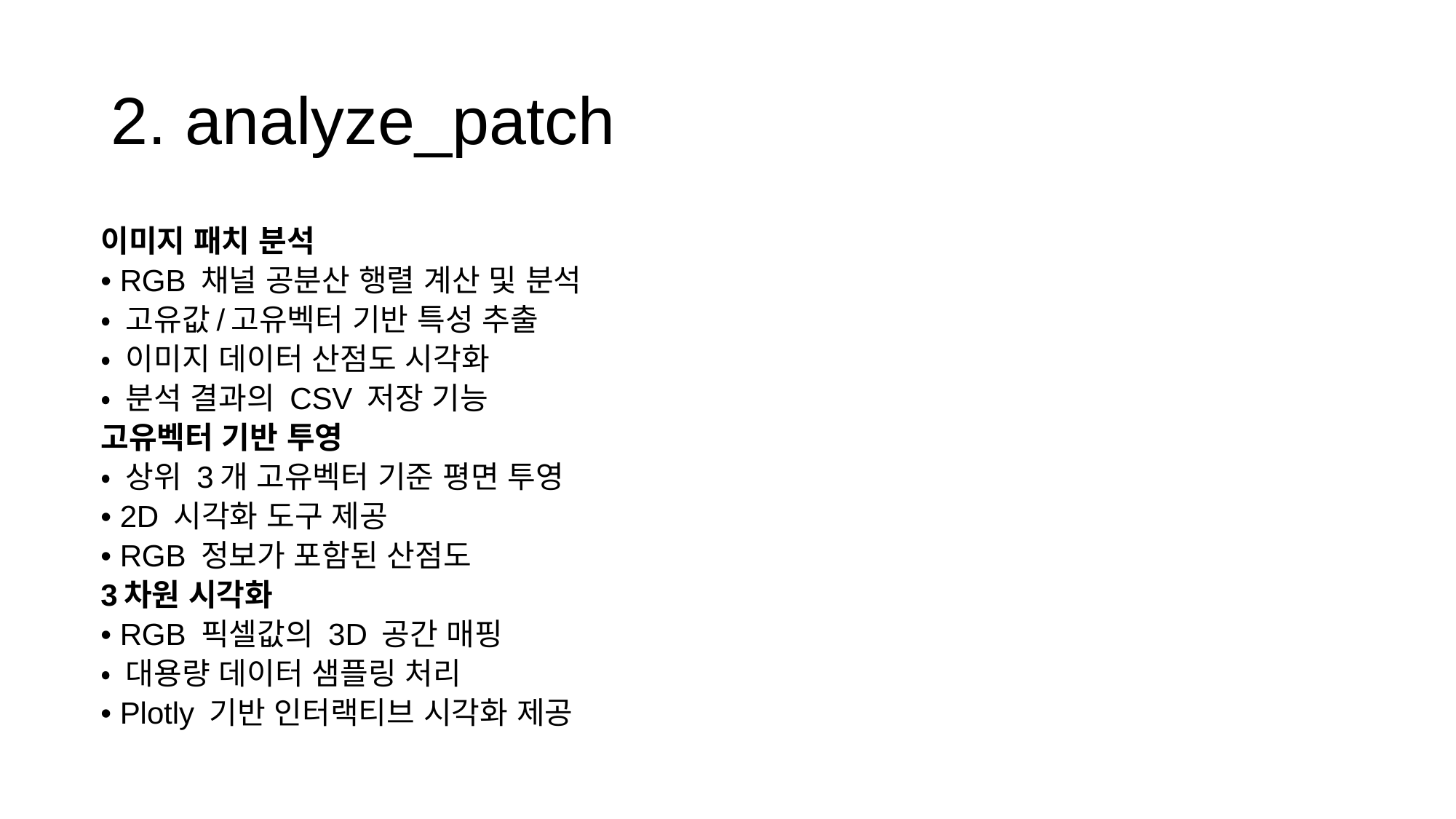

# 2. analyze_patch
이미지 패치 분석
	• RGB 채널 공분산 행렬 계산 및 분석
	• 고유값/고유벡터 기반 특성 추출
	• 이미지 데이터 산점도 시각화
	• 분석 결과의 CSV 저장 기능
고유벡터 기반 투영
	• 상위 3개 고유벡터 기준 평면 투영
	• 2D 시각화 도구 제공
	• RGB 정보가 포함된 산점도
3차원 시각화
	• RGB 픽셀값의 3D 공간 매핑
	• 대용량 데이터 샘플링 처리
	• Plotly 기반 인터랙티브 시각화 제공